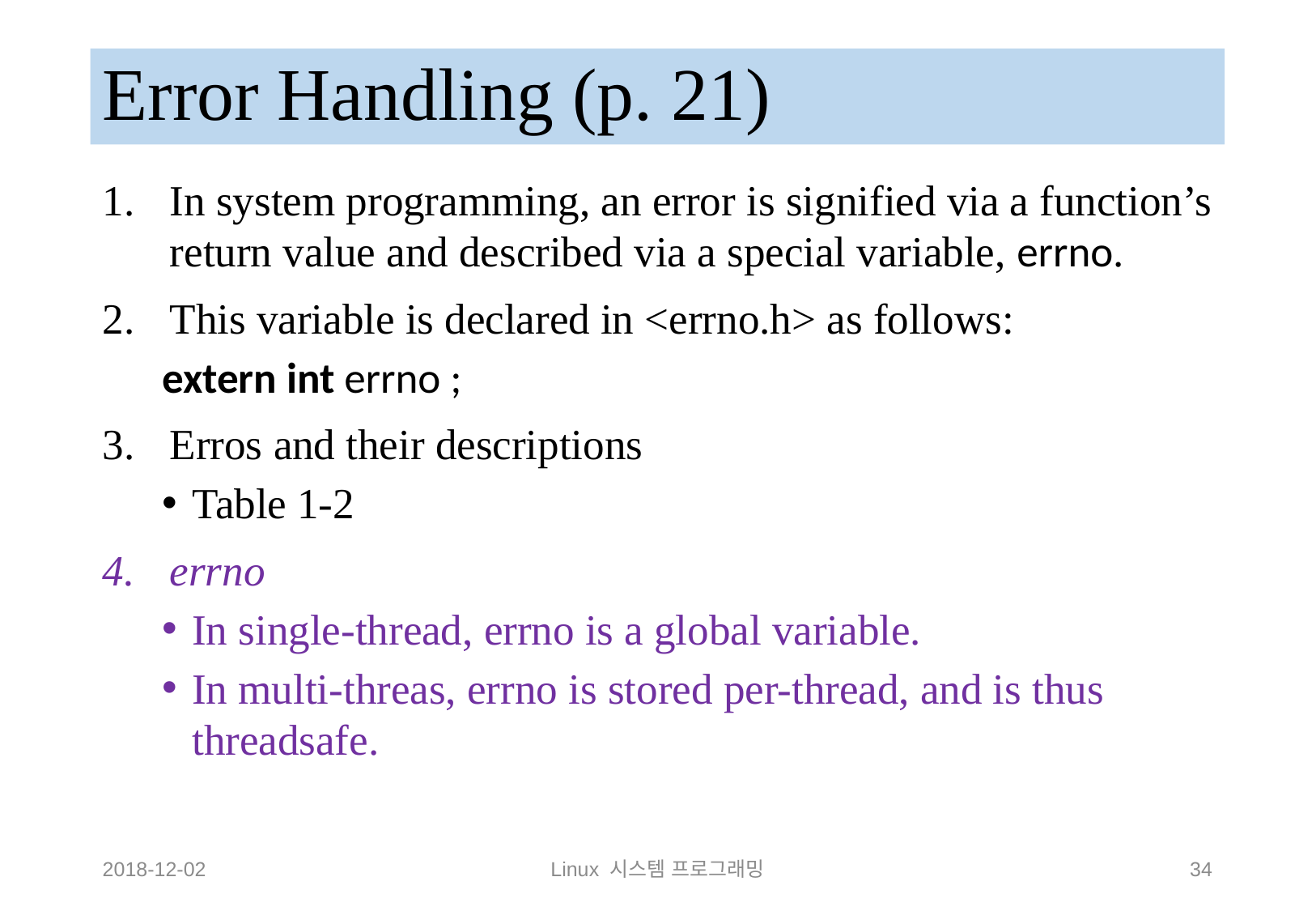

# Error Handling (p. 21)
In system programming, an error is signified via a function’s return value and described via a special variable, errno.
This variable is declared in <errno.h> as follows:
	extern int errno ;
Erros and their descriptions
Table 1-2
errno
In single-thread, errno is a global variable.
In multi-threas, errno is stored per-thread, and is thus threadsafe.

2018-12-02
Linux 시스템 프로그래밍
34